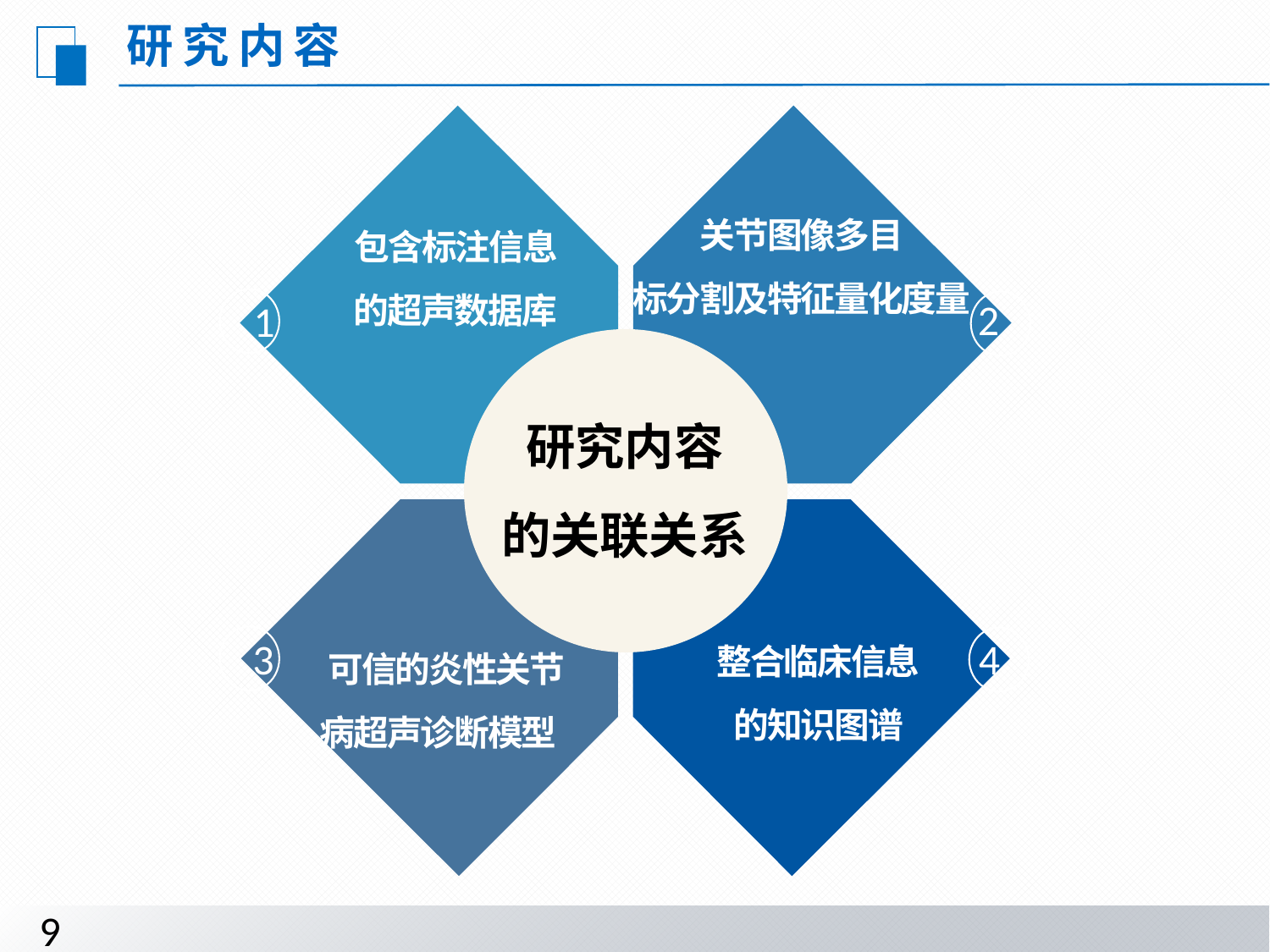

研究内容

关节图像多目
标分割及特征量化度量
包含标注信息的超声数据库
2
1

研究内容
的关联关系

整合临床信息
的知识图谱
 可信的炎性关节
病超声诊断模型
3
4